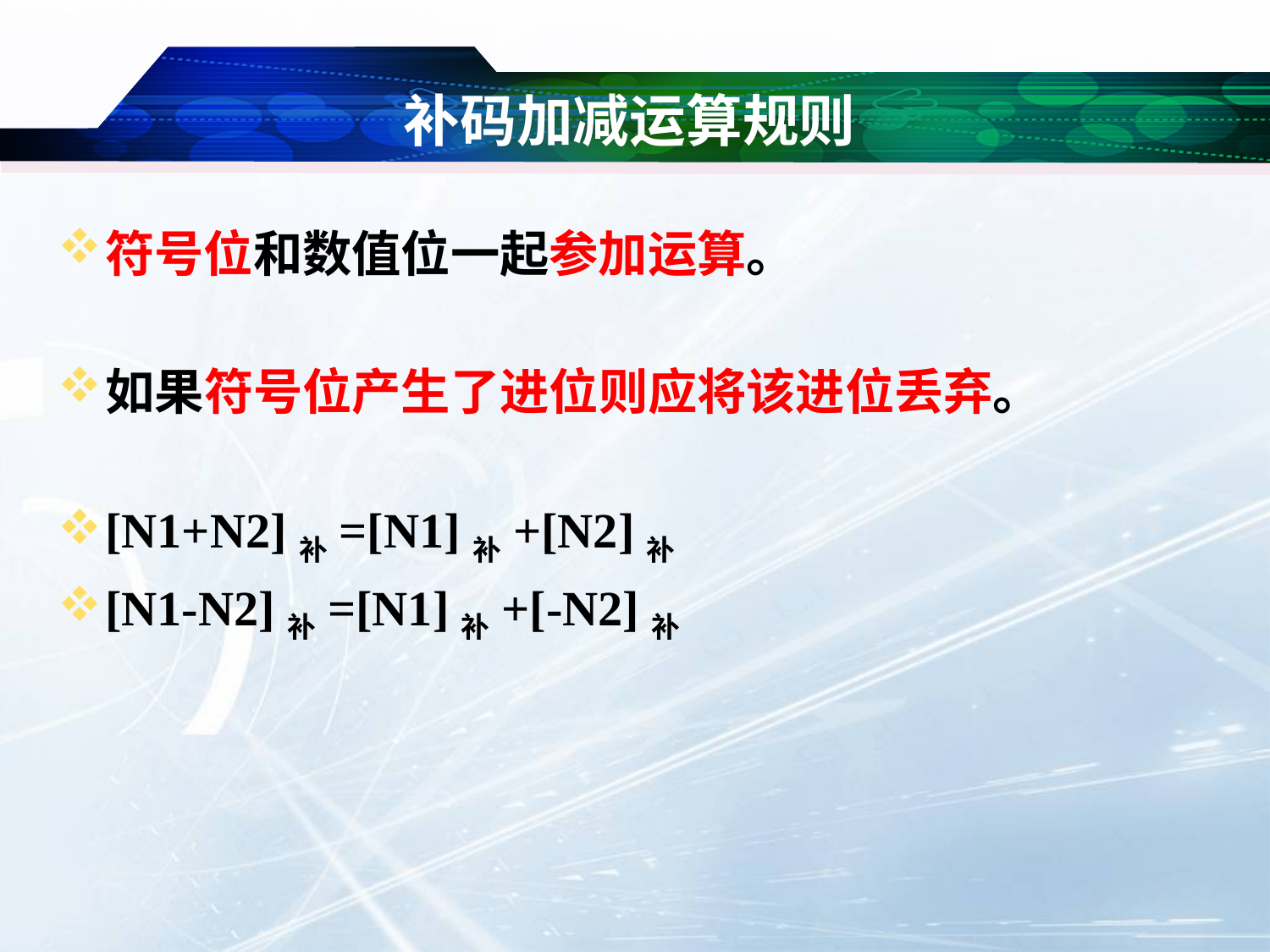

# 补码加减运算规则
符号位和数值位一起参加运算。

如果符号位产生了进位则应将该进位丢弃。

[N1+N2]补=[N1]补+[N2]补
[N1-N2]补=[N1]补+[-N2]补